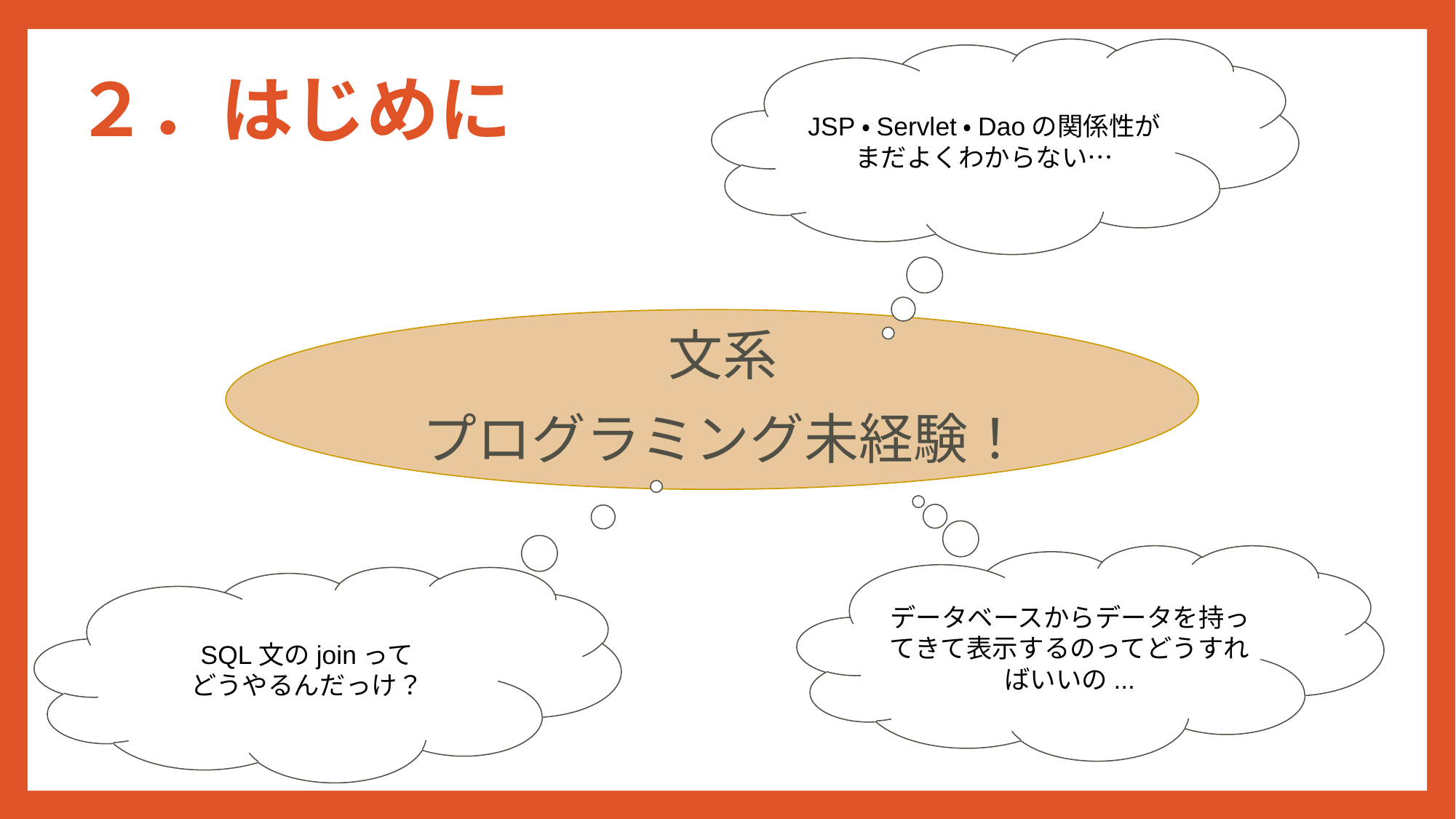

JSP・Servlet・Daoの関係性が
まだよくわからない…
２．はじめに
文系
プログラミング未経験！
データベースからデータを持ってきて表示するのってどうすればいいの...
SQL文のjoinって
どうやるんだっけ？